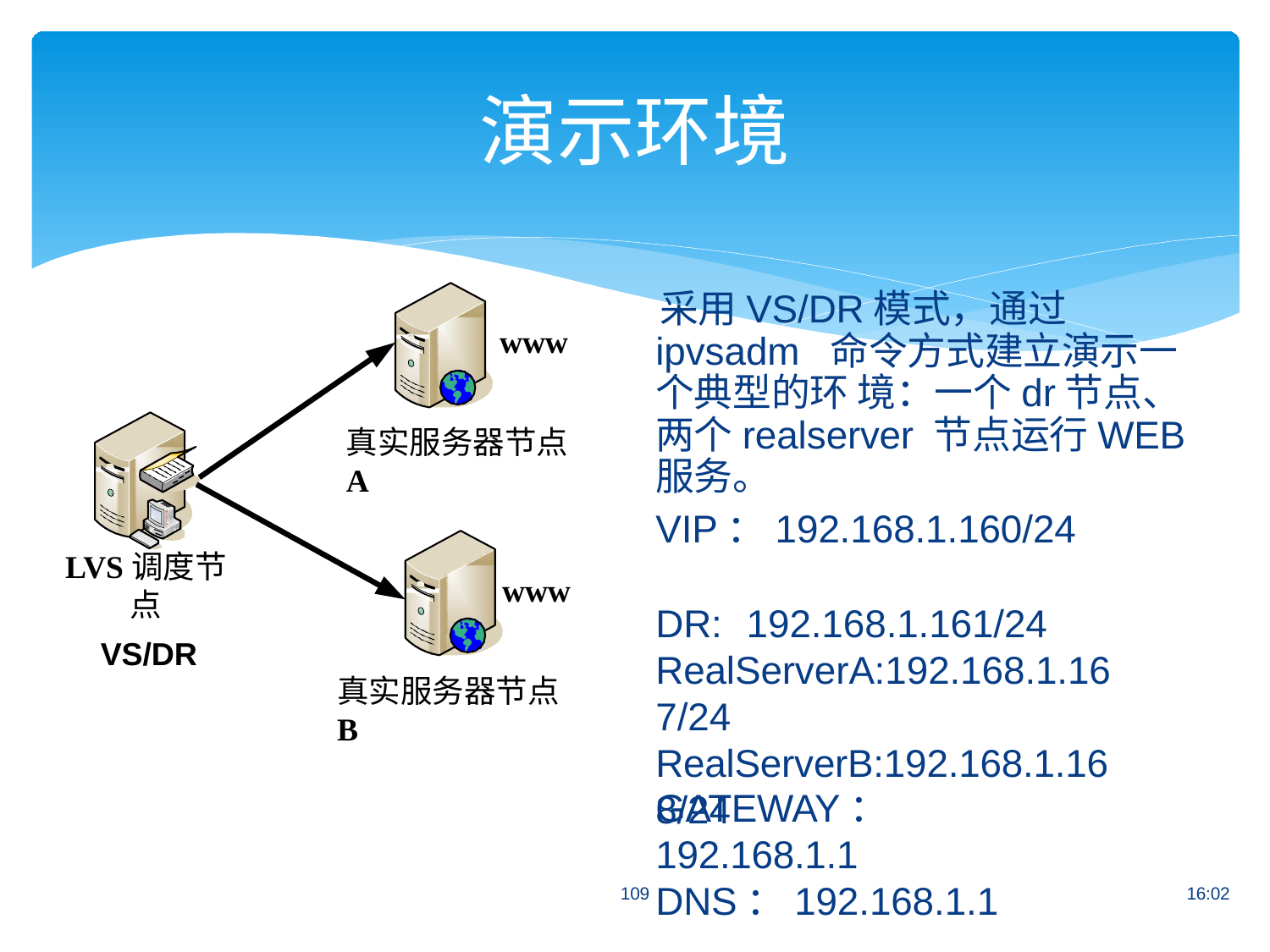

# 演示环境

采用VS/DR模式，通过ipvsadm  命令方式建立演示一个典型的环 境：一个dr节点、两个realserver 节点运行WEB服务。

www

真实服务器节点A

VIP：192.168.1.160/24

DR:	192.168.1.161/24
RealServerA:192.168.1.167/24  RealServerB:192.168.1.168/24

LVS调度节点
VS/DR

www

真实服务器节点B
GATEWAY：192.168.1.1
DNS：192.168.1.1
109
16:02